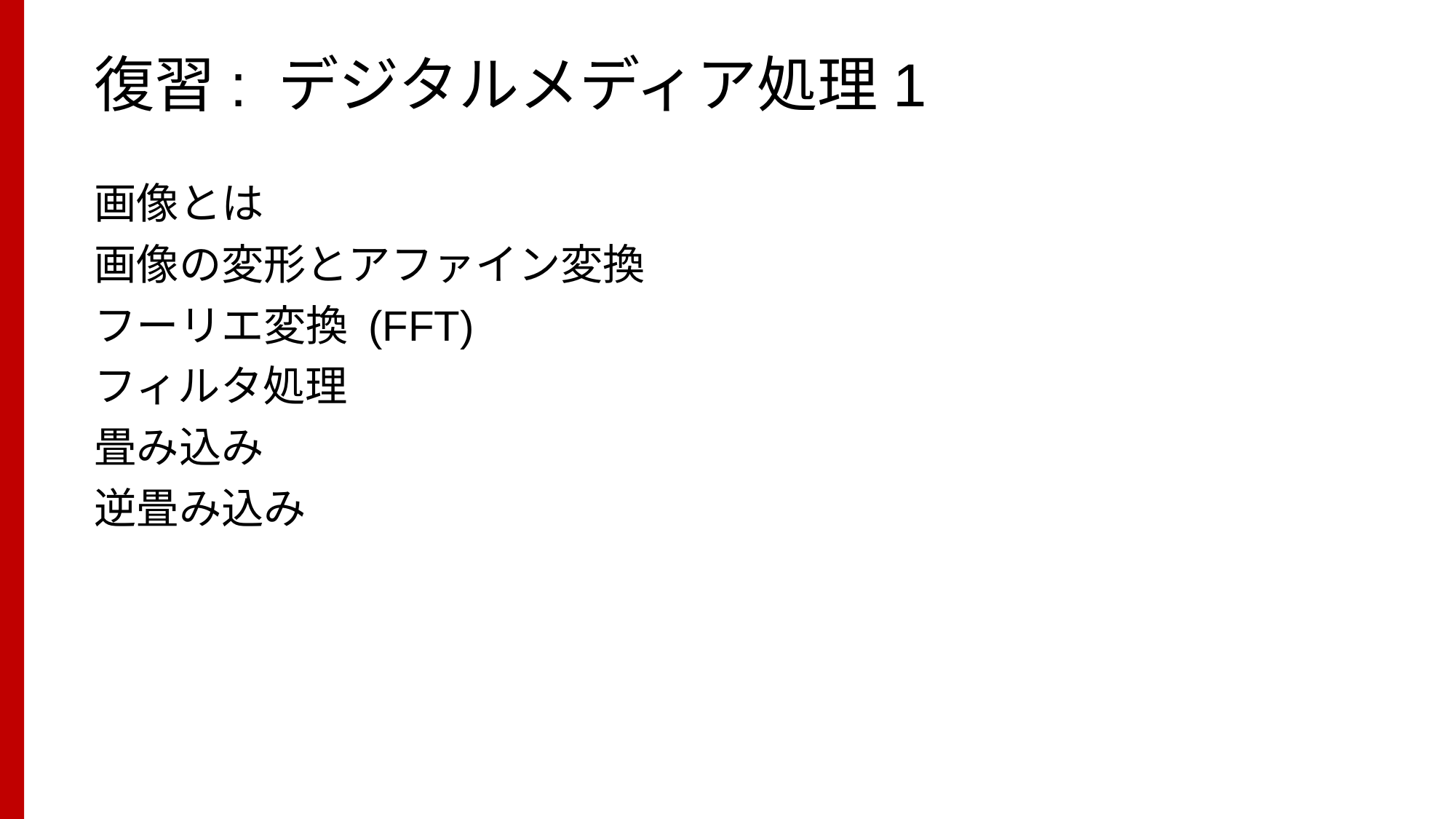

# 復習: デジタルメディア処理1
画像とは
画像の変形とアファイン変換
フーリエ変換 (FFT)
フィルタ処理
畳み込み
逆畳み込み